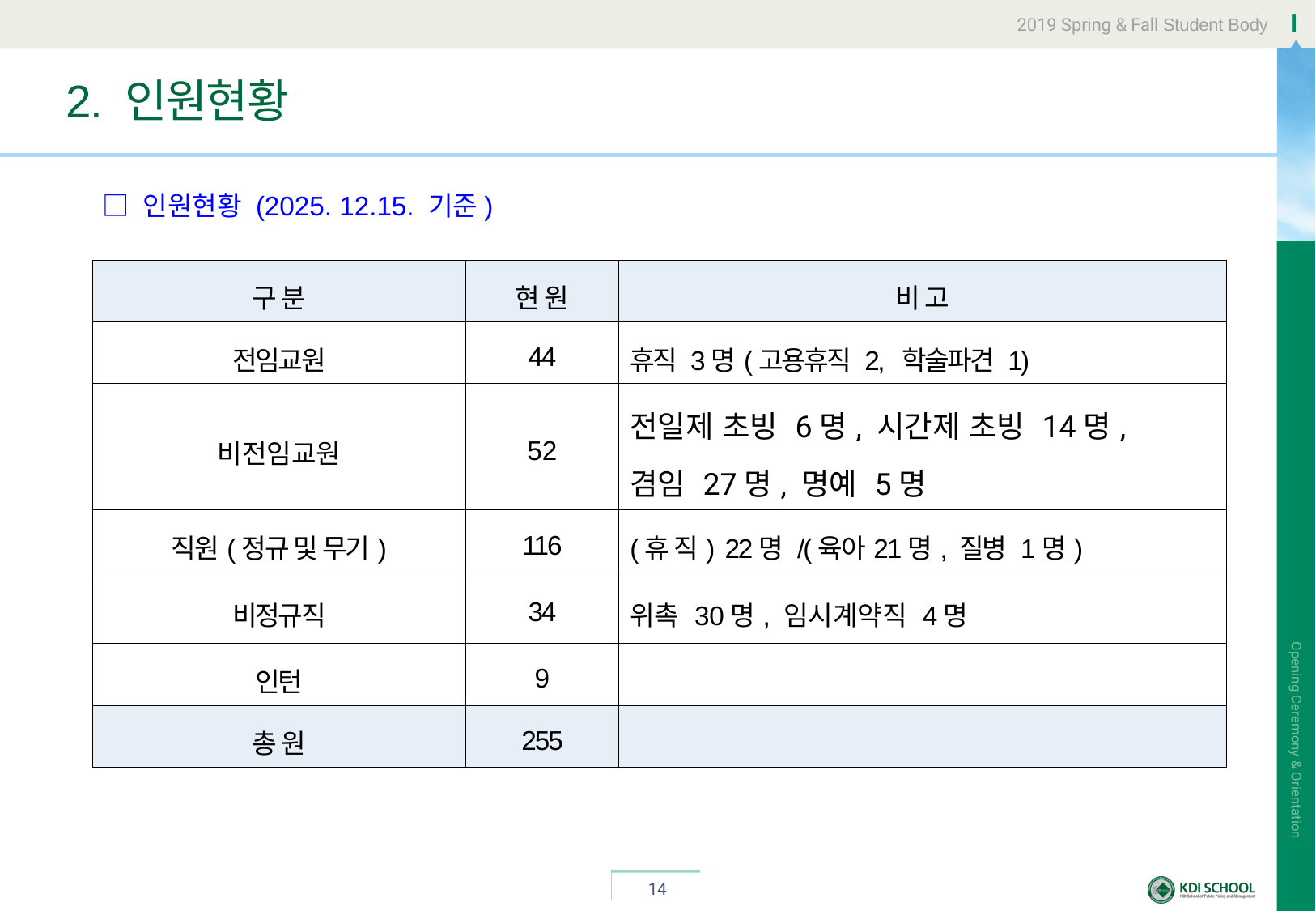

# 2. 인원현황
□ 인원현황 (2025. 12.15. 기준)

| 구 분 | 현 원 | 비 고 |
| --- | --- | --- |
| 전임교원 | 44 | 휴직 3명(고용휴직 2, 학술파견 1) |
| 비전임교원 | 52 | 전일제 초빙 6명, 시간제 초빙 14명, 겸임 27명, 명예 5명 |
| 직원(정규 및 무기) | 116 | (휴 직) 22명 /(육아21명, 질병 1명) |
| 비정규직 | 34 | 위촉 30명, 임시계약직 4명 |
| 인턴 | 9 |  |
| 총 원 | 255 |  |